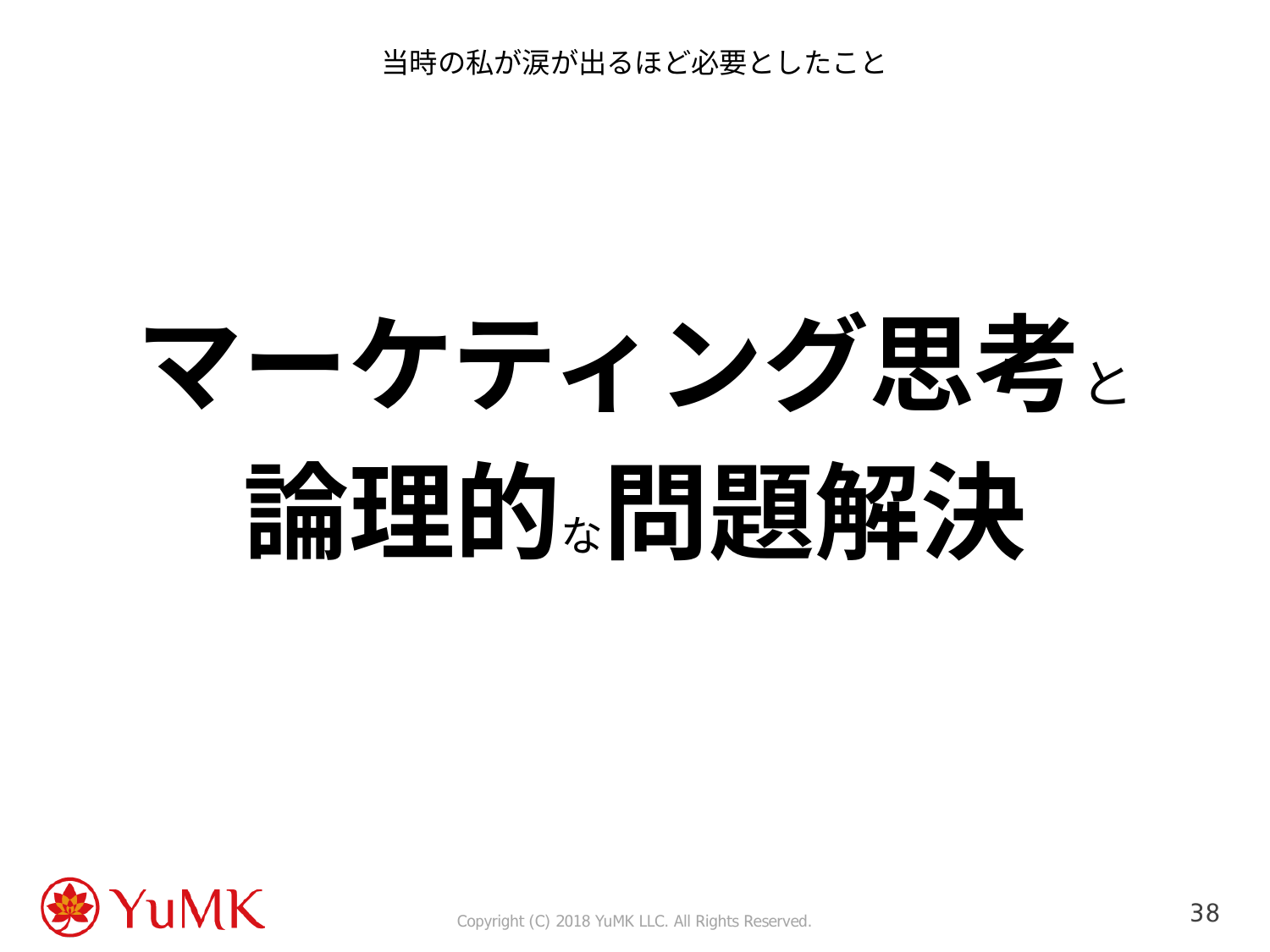

# 当時の私が涙が出るほど必要としたこと
マーケティング思考と
論理的な問題解決
38